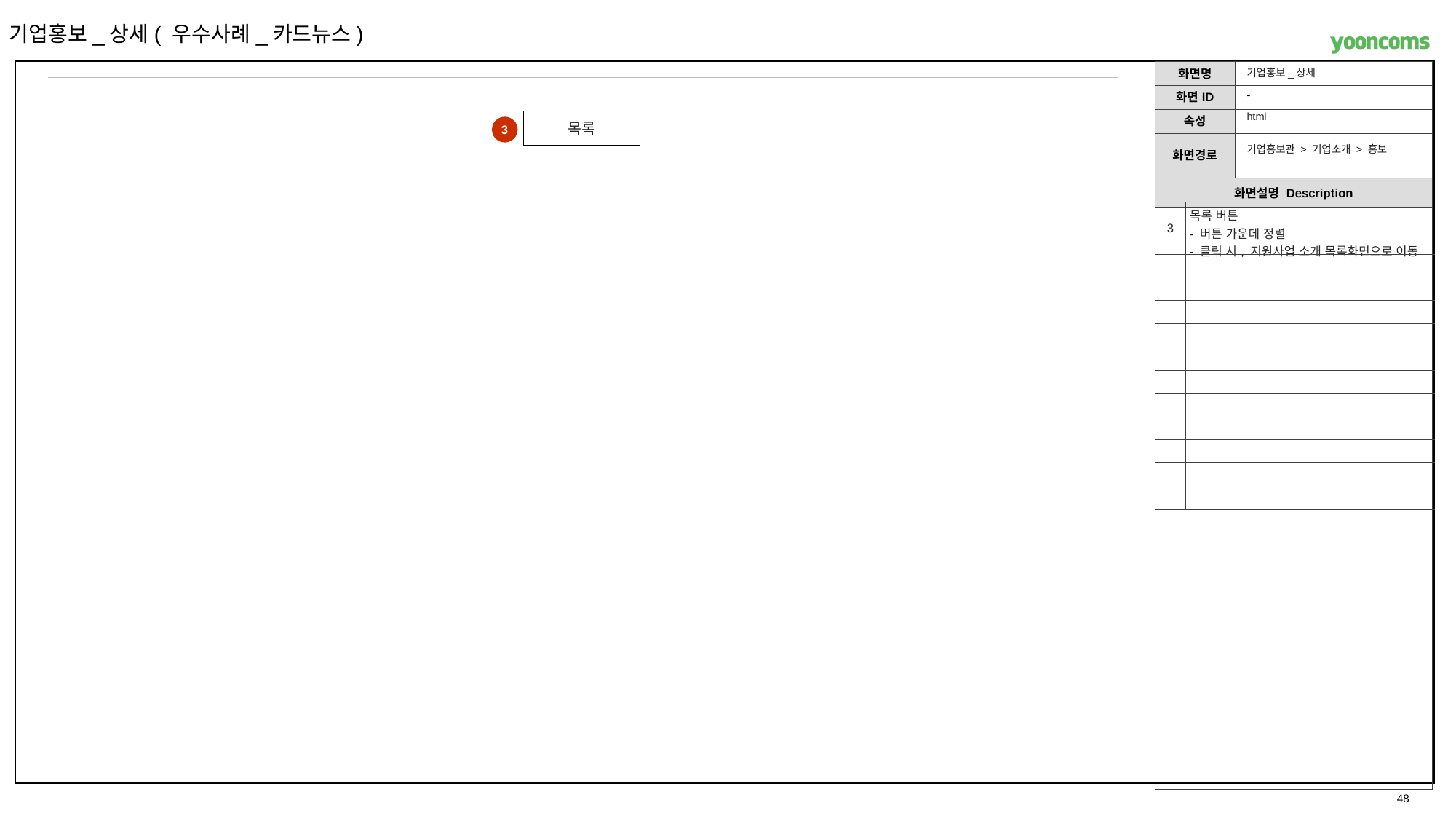

기업홍보_상세( 우수사례_카드뉴스)
기업홍보_상세
-
html
목록
3
기업홍보관 > 기업소개 > 홍보
| 3 | 목록 버튼 - 버튼 가운데 정렬 - 클릭 시, 지원사업 소개 목록화면으로 이동 |
| --- | --- |
|  |  |
|  |  |
|  |  |
|  |  |
|  |  |
|  |  |
|  |  |
|  |  |
|  |  |
|  |  |
|  |  |